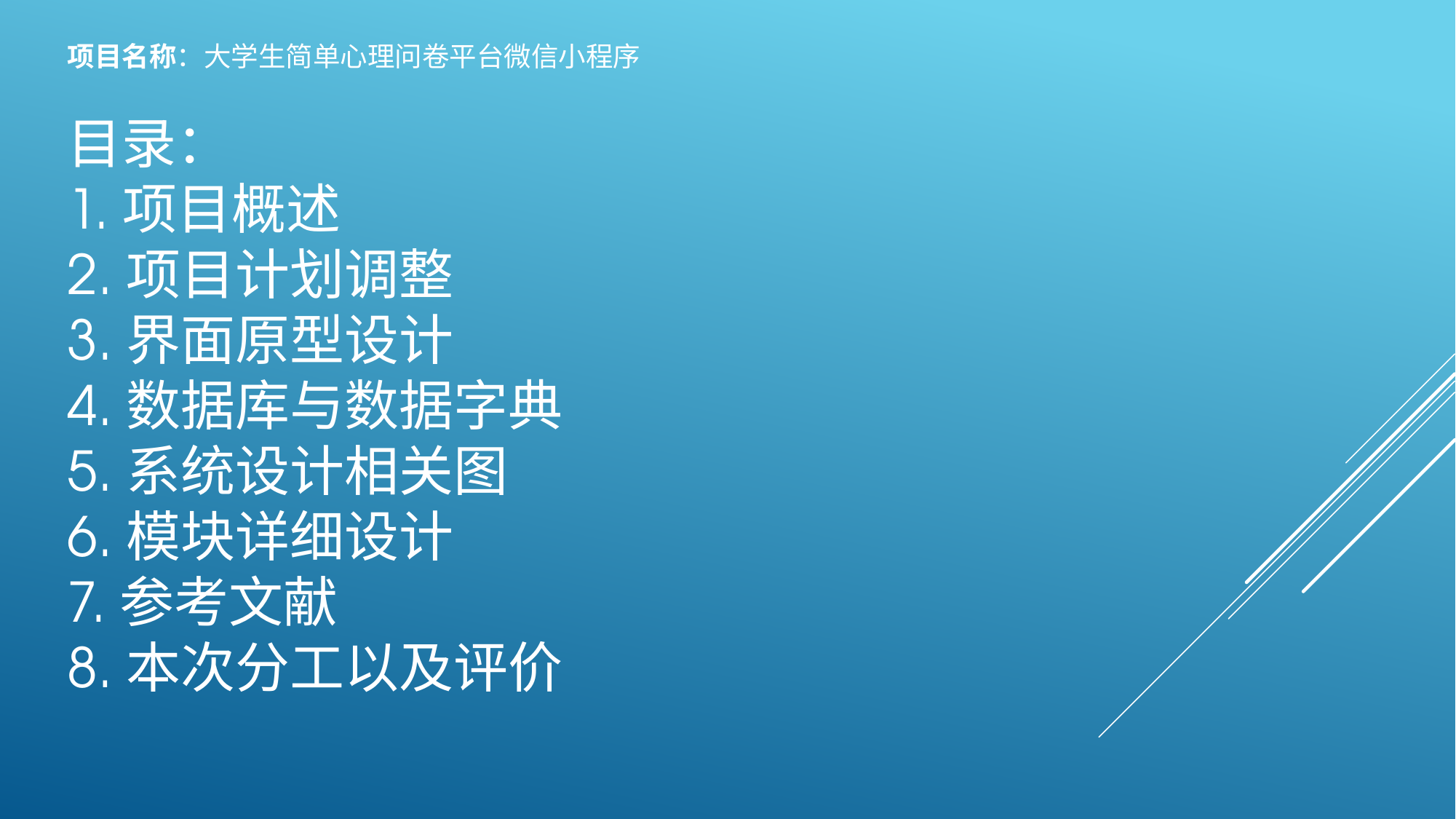

项目名称：大学生简单心理问卷平台微信小程序
目录：
1.项目概述
2.项目计划调整
3.界面原型设计
4.数据库与数据字典
5.系统设计相关图
6.模块详细设计
7.参考文献
8.本次分工以及评价